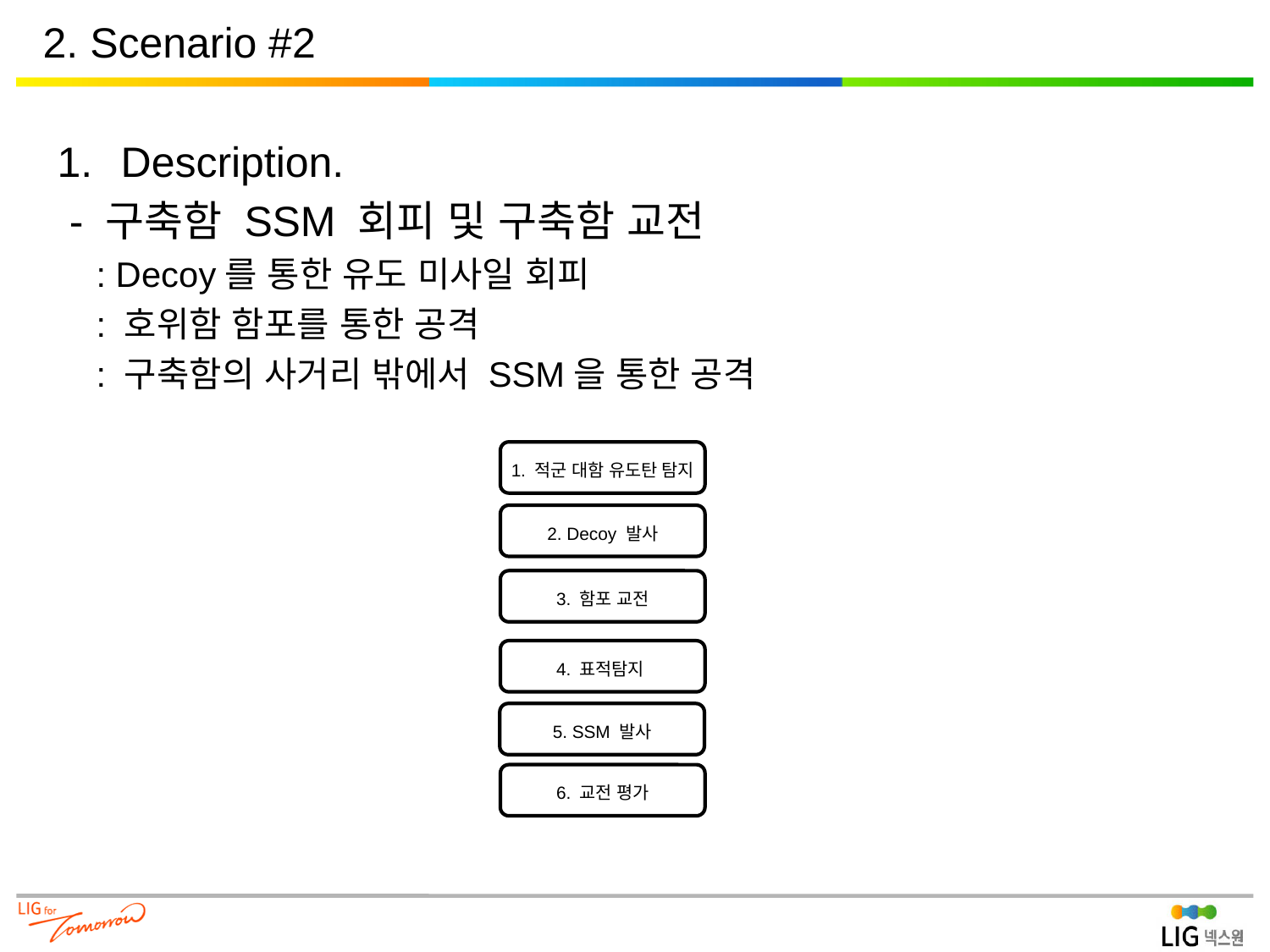

2. Scenario #2
Description.
 - 구축함 SSM 회피 및 구축함 교전
    : Decoy를 통한 유도 미사일 회피
    : 호위함 함포를 통한 공격
    : 구축함의 사거리 밖에서 SSM을 통한 공격
1. 적군 대함 유도탄 탐지
2. Decoy 발사
3. 함포 교전
4. 표적탐지
5. SSM 발사
6. 교전 평가